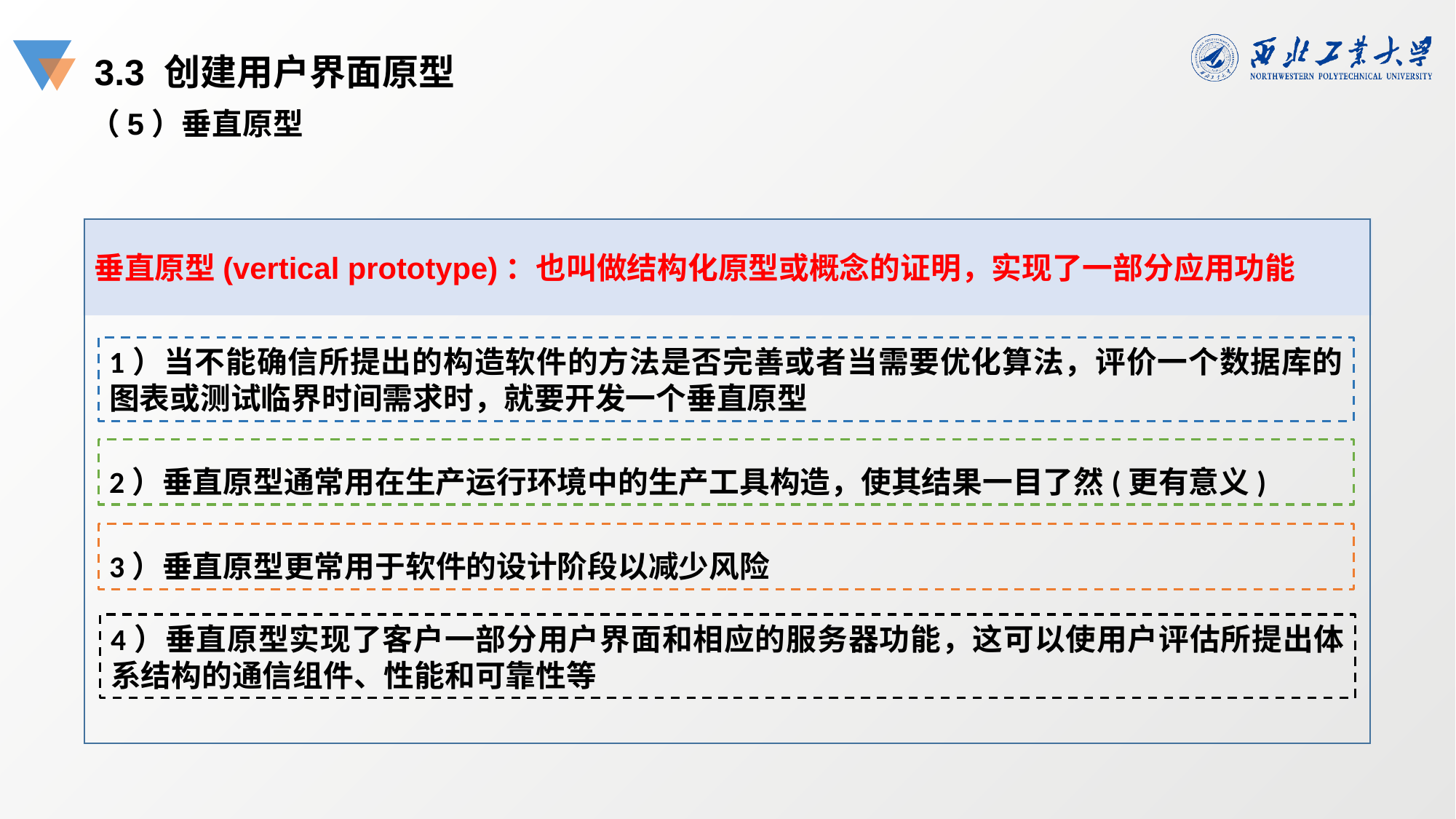

3.3 创建用户界面原型
（5）垂直原型
垂直原型(vertical prototype)：也叫做结构化原型或概念的证明，实现了一部分应用功能

1）当不能确信所提出的构造软件的方法是否完善或者当需要优化算法，评价一个数据库的图表或测试临界时间需求时，就要开发一个垂直原型
2）垂直原型通常用在生产运行环境中的生产工具构造，使其结果一目了然(更有意义)
3）垂直原型更常用于软件的设计阶段以减少风险
4）垂直原型实现了客户一部分用户界面和相应的服务器功能，这可以使用户评估所提出体系结构的通信组件、性能和可靠性等
20